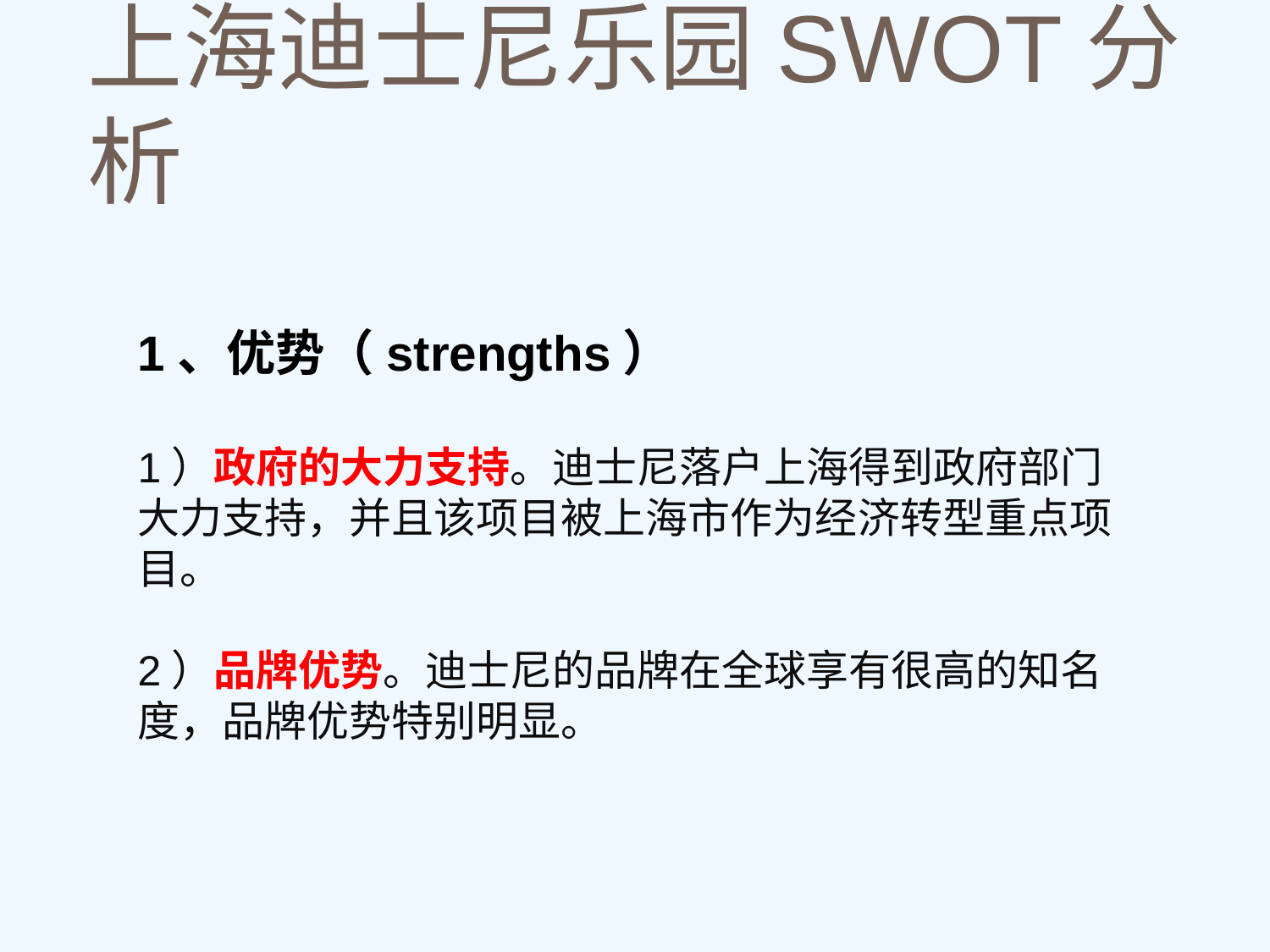

上海迪士尼乐园SWOT分析
1、优势（strengths）

1）政府的大力支持。迪士尼落户上海得到政府部门大力支持，并且该项目被上海市作为经济转型重点项目。

2）品牌优势。迪士尼的品牌在全球享有很高的知名度，品牌优势特别明显。